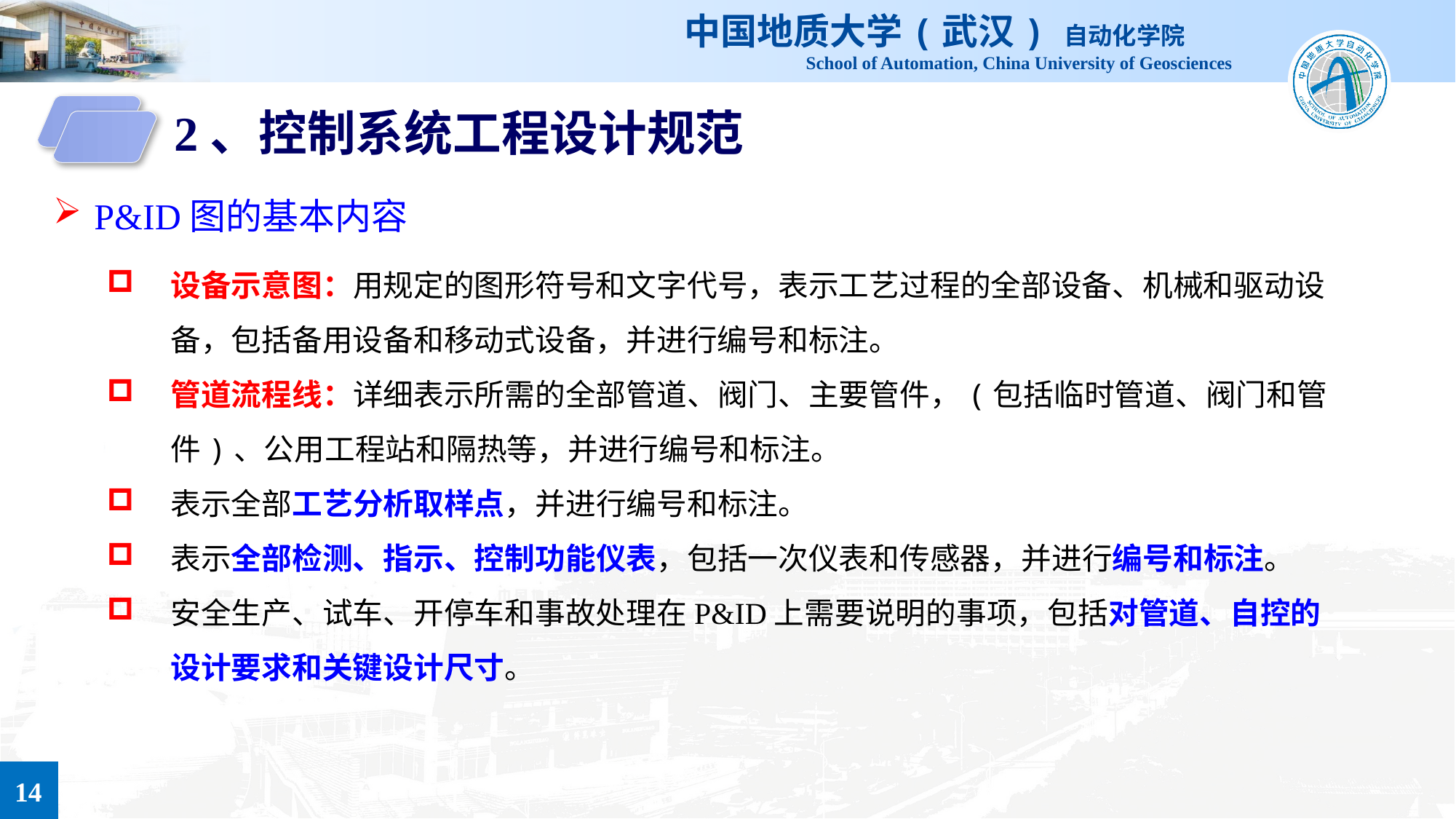

2、控制系统工程设计规范
P&ID图的基本内容
设备示意图：用规定的图形符号和文字代号，表示工艺过程的全部设备、机械和驱动设备，包括备用设备和移动式设备，并进行编号和标注。
管道流程线：详细表示所需的全部管道、阀门、主要管件，(包括临时管道、阀门和管件)、公用工程站和隔热等，并进行编号和标注。
表示全部工艺分析取样点，并进行编号和标注。
表示全部检测、指示、控制功能仪表，包括一次仪表和传感器，并进行编号和标注。
安全生产、试车、开停车和事故处理在P&ID上需要说明的事项，包括对管道、自控的设计要求和关键设计尺寸。
14